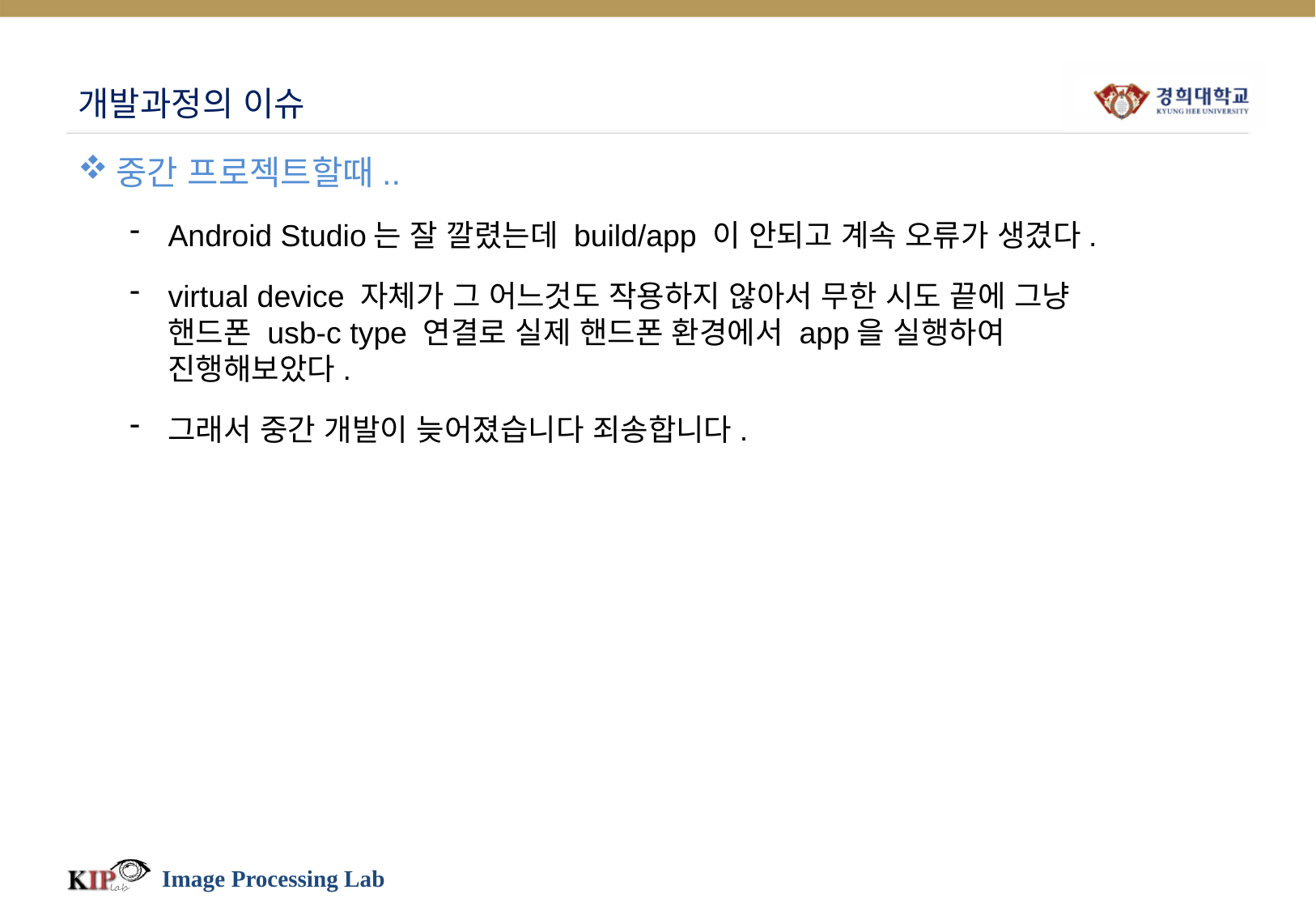

# 개발과정의 이슈
중간 프로젝트할때..
Android Studio는 잘 깔렸는데 build/app 이 안되고 계속 오류가 생겼다.
virtual device 자체가 그 어느것도 작용하지 않아서 무한 시도 끝에 그냥 핸드폰 usb-c type 연결로 실제 핸드폰 환경에서 app을 실행하여 진행해보았다.
그래서 중간 개발이 늦어졌습니다 죄송합니다.
Image Processing Lab